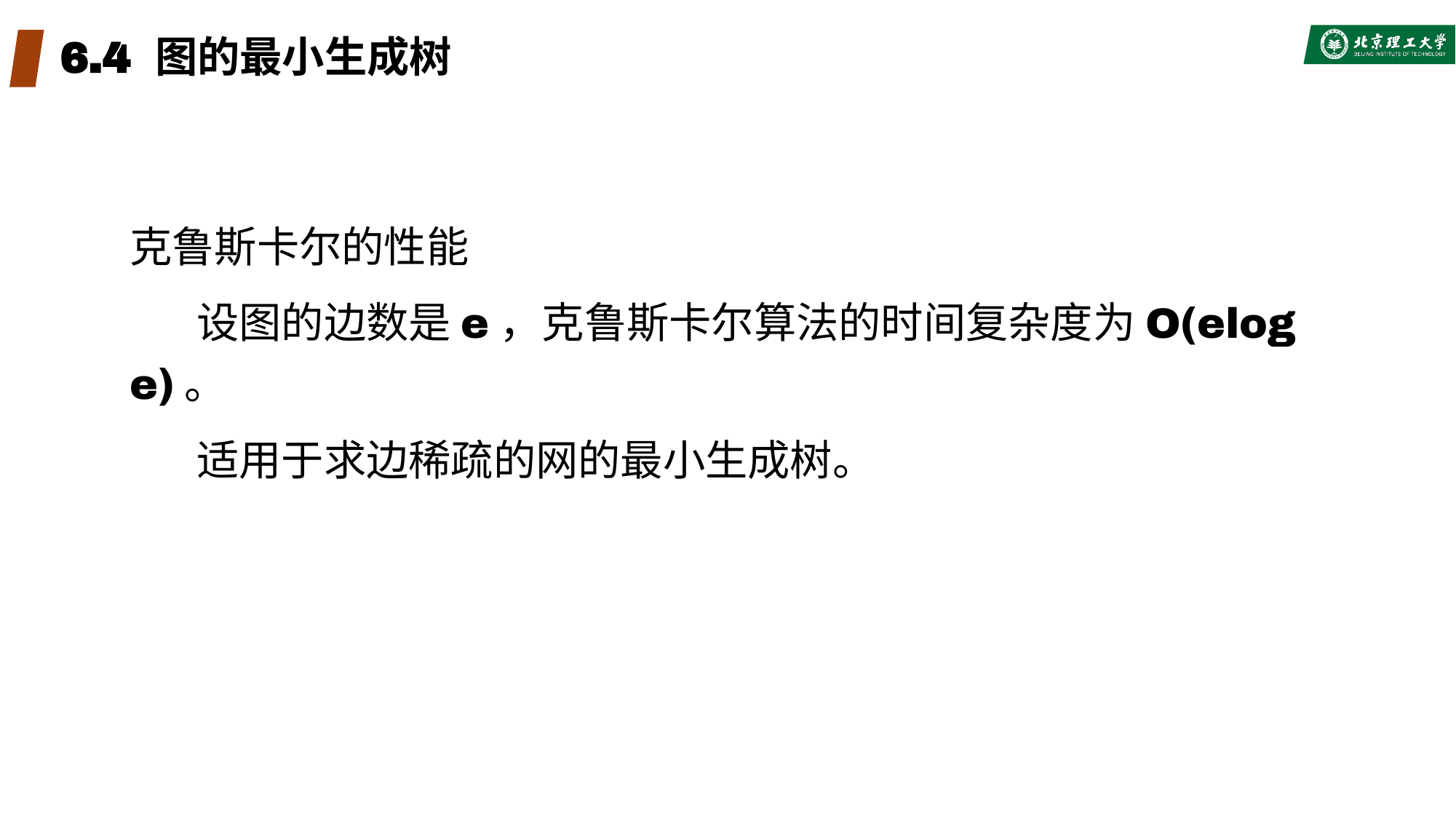

# 6.4 图的最小生成树
克鲁斯卡尔的性能
      设图的边数是e，克鲁斯卡尔算法的时间复杂度为O(elog e)。
      适用于求边稀疏的网的最小生成树。